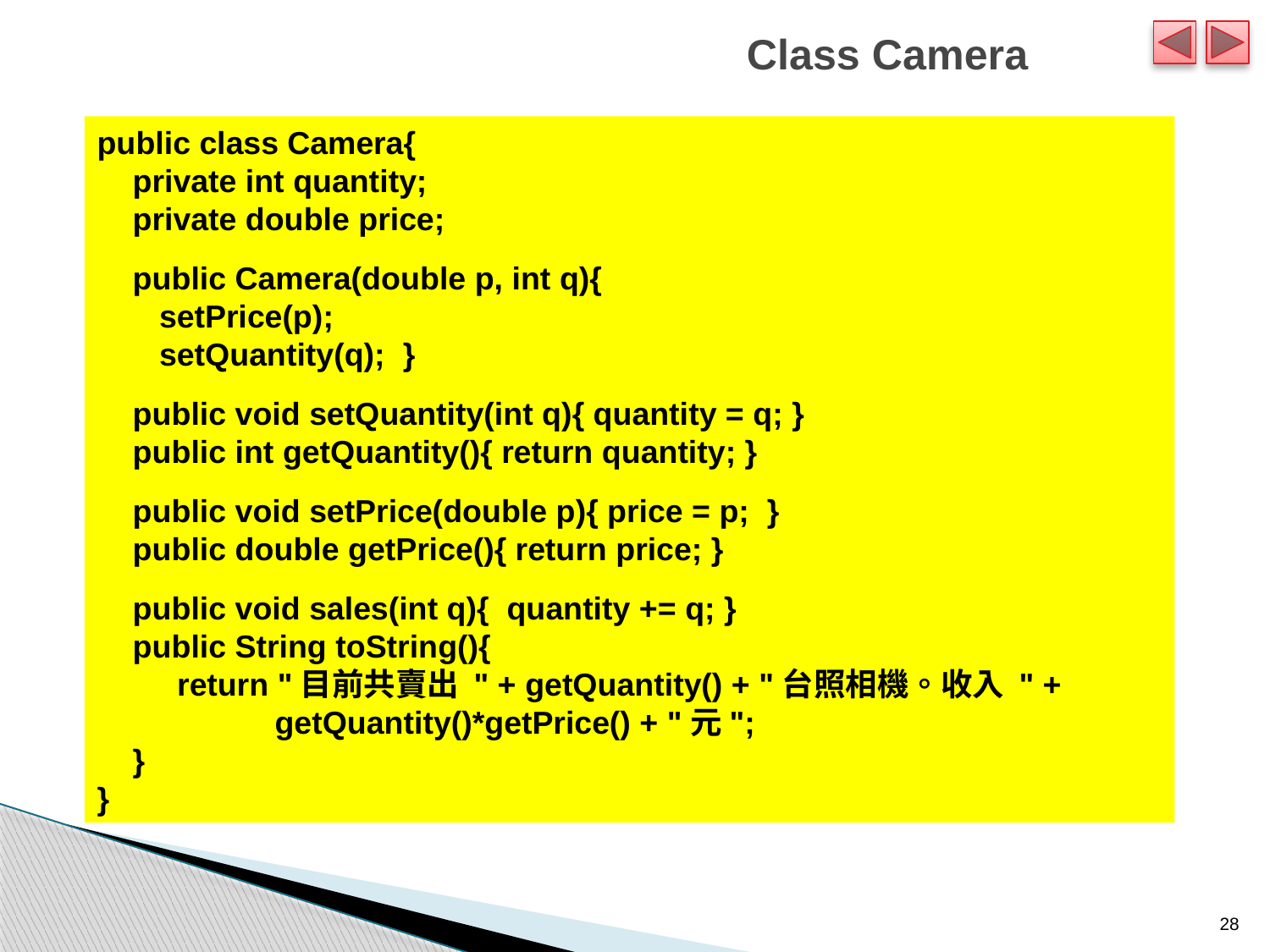

# Class Camera
public class Camera{
    private int quantity;
    private double price;
    public Camera(double p, int q){
       setPrice(p);
       setQuantity(q);  }
    public void setQuantity(int q){ quantity = q; }
    public int getQuantity(){ return quantity; }
    public void setPrice(double p){ price = p;  }
    public double getPrice(){ return price; }
    public void sales(int q){  quantity += q; }
    public String toString(){
         return "目前共賣出 " + getQuantity() + "台照相機。收入 " +
                    getQuantity()*getPrice() + "元";
    }
}
28